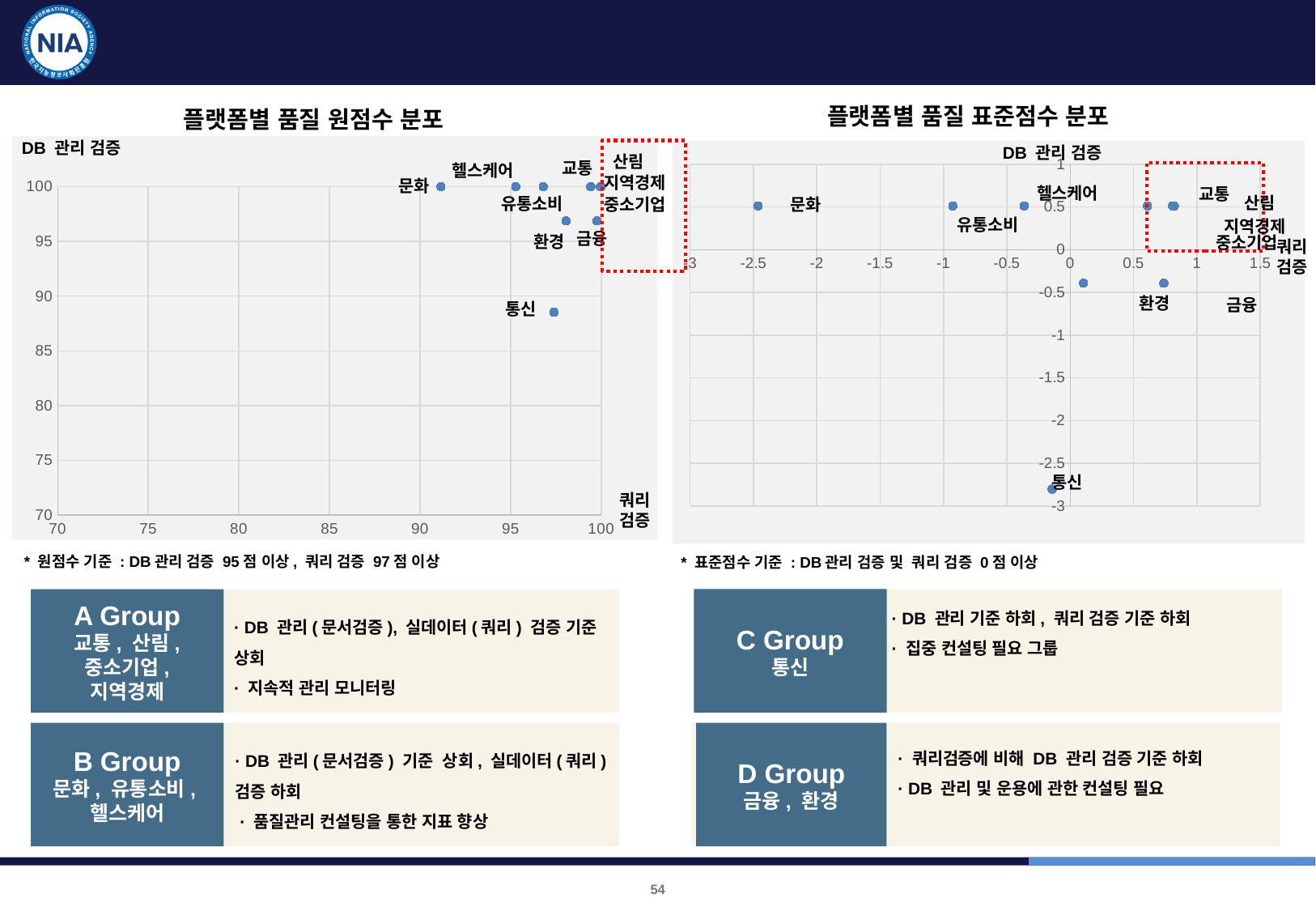

품질진단 결과 : 종합 2
플랫폼별 품질 표준점수 분포
플랫폼별 품질 원점수 분포
DB 관리 검증

DB 관리 검증

산림

### Chart

| Category | 표준점수 |
|---|---|
교통
헬스케어

지역경제
문화

### Chart

| Category |  |
|---|---|
헬스케어
교통
산림
유통소비
문화
중소기업
유통소비
지역경제
금융
환경
중소기업
쿼리
검증
환경
금융
통신
통신
쿼리
검증
* 원점수 기준 : DB관리 검증 95점 이상, 쿼리 검증 97점 이상
* 표준점수 기준 : DB관리 검증 및  쿼리 검증 0점 이상
C Group
통신

A Group
교통, 산림, 중소기업,
지역경제

· DB 관리(문서검증), 실데이터(쿼리) 검증 기준 상회
· 지속적 관리 모니터링
B Group
문화, 유통소비,
헬스케어

· DB 관리(문서검증) 기준  상회, 실데이터(쿼리) 검증 하회
 · 품질관리 컨설팅을 통한 지표 향상
· DB 관리 기준 하회, 쿼리 검증 기준 하회
· 집중 컨설팅 필요 그룹

D Group
금융, 환경
· 쿼리검증에 비해 DB 관리 검증 기준 하회
· DB 관리 및 운용에 관한 컨설팅 필요